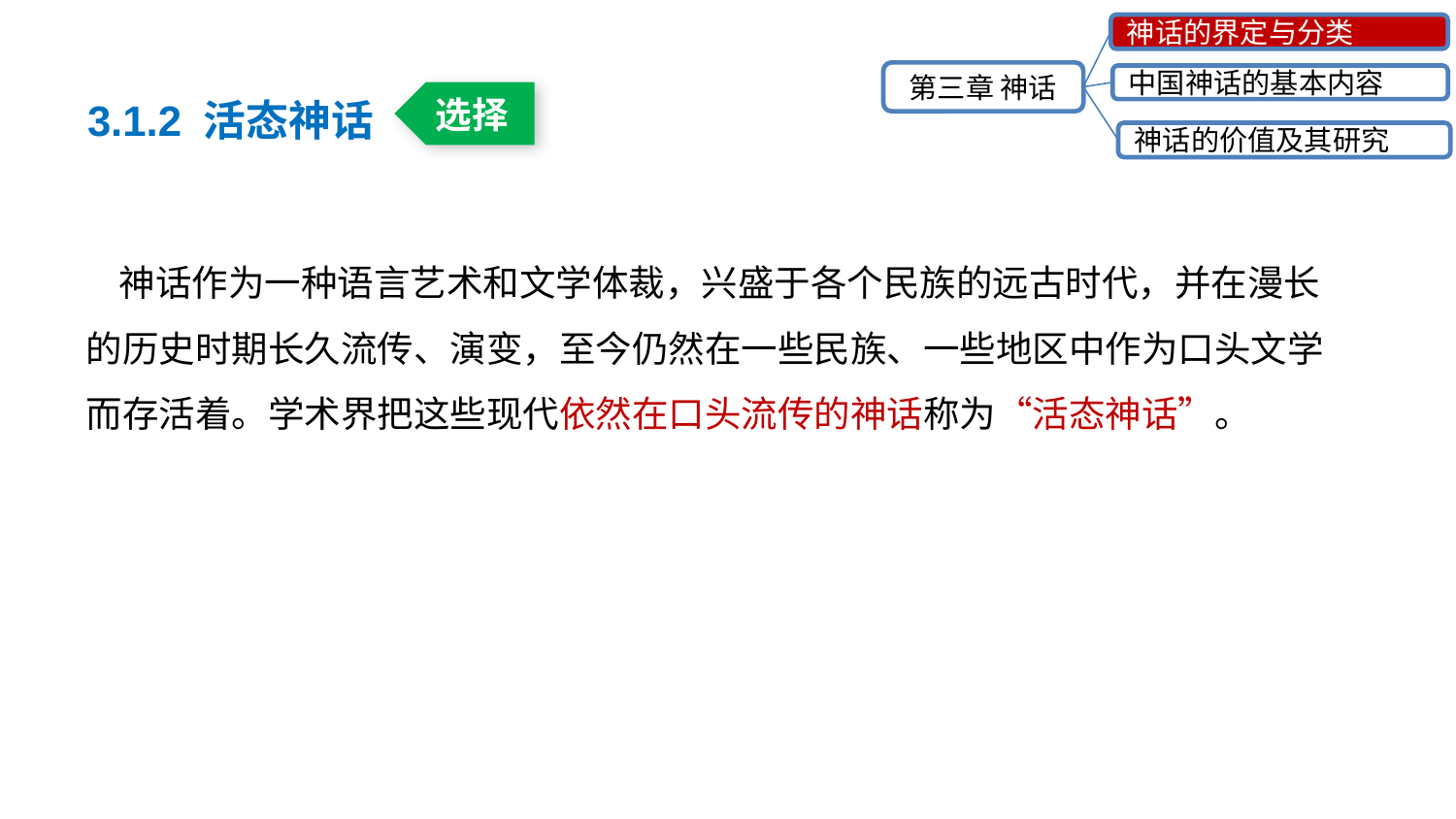

神话的界定与分类
第三章 神话
中国神话的基本内容
神话的价值及其研究
3.1.2 活态神话
选择
神话作为一种语言艺术和文学体裁，兴盛于各个民族的远古时代，并在漫长的历史时期长久流传、演变，至今仍然在一些民族、一些地区中作为口头文学而存活着。学术界把这些现代依然在口头流传的神话称为“活态神话”。